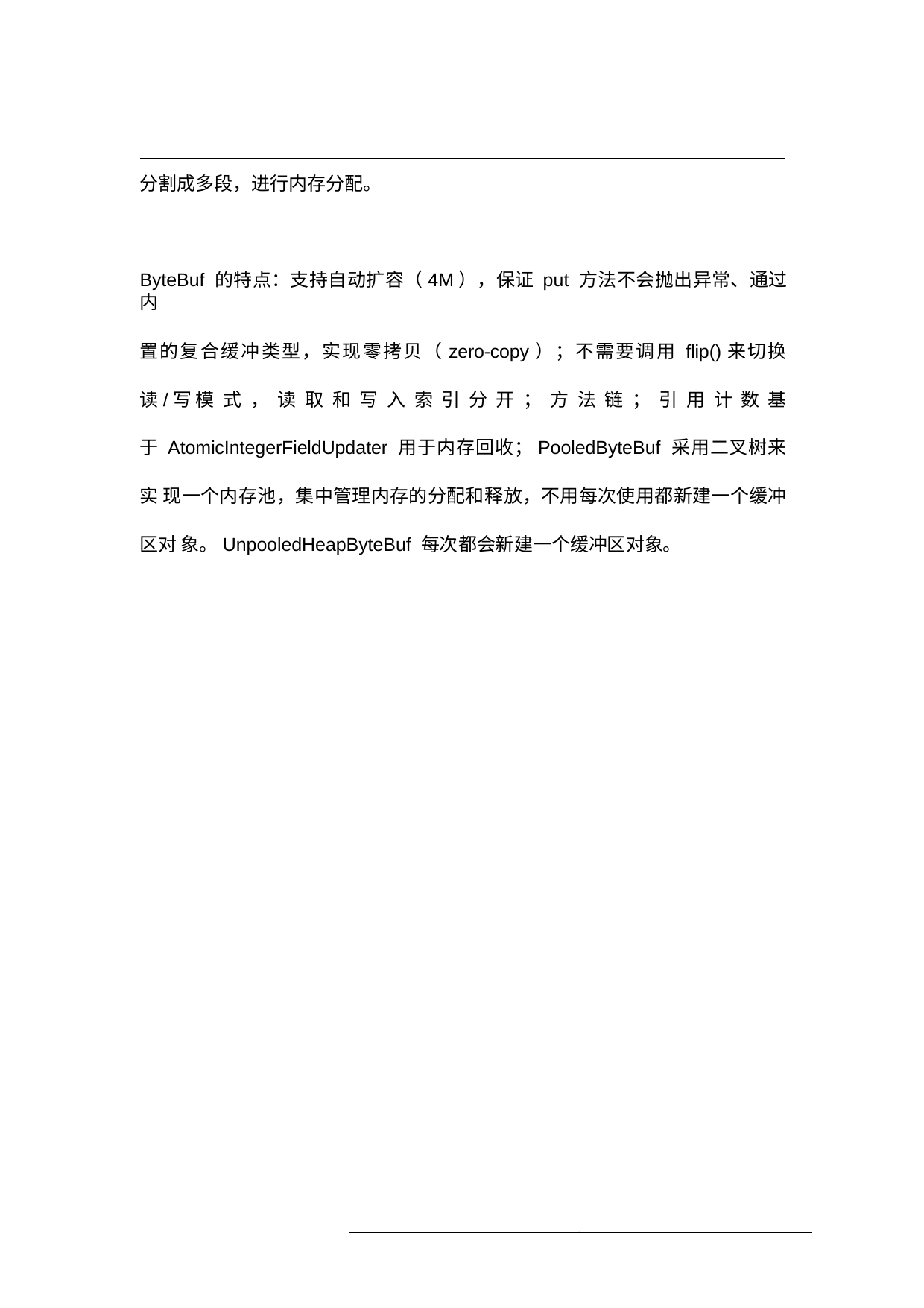

分割成多段，进行内存分配。
ByteBuf 的特点：支持自动扩容（4M），保证 put 方法不会抛出异常、通过内
置的复合缓冲类型，实现零拷贝（zero-copy）；不需要调用flip()来切换读/写 模 式 ， 读 取 和 写 入 索 引 分 开 ； 方 法 链 ； 引 用 计 数 基 于 AtomicIntegerFieldUpdater 用于内存回收；PooledByteBuf 采用二叉树来实 现一个内存池，集中管理内存的分配和释放，不用每次使用都新建一个缓冲区对 象。UnpooledHeapByteBuf 每次都会新建一个缓冲区对象。